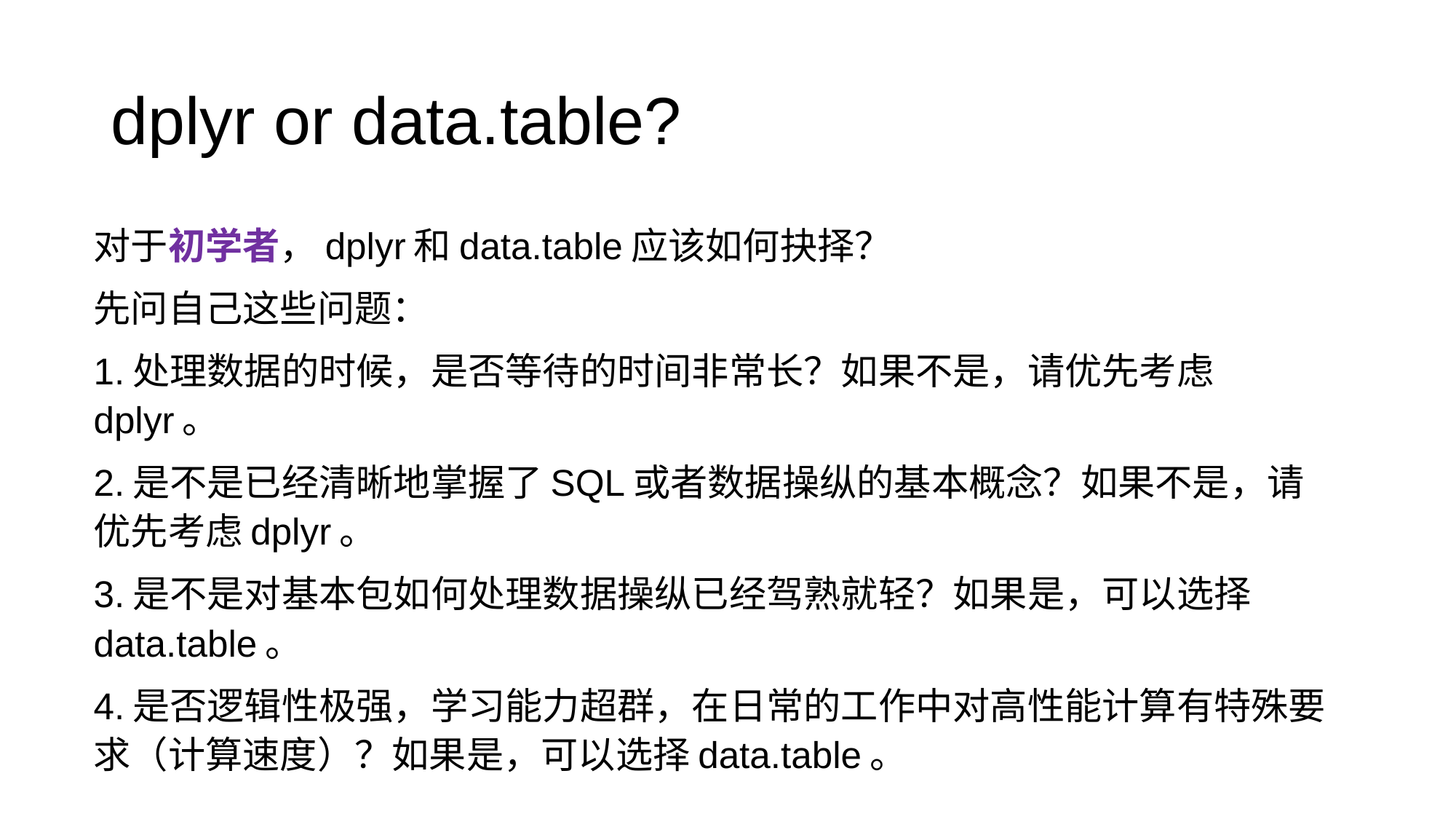

# dplyr or data.table?
对于初学者，dplyr和data.table应该如何抉择？
先问自己这些问题：
1.处理数据的时候，是否等待的时间非常长？如果不是，请优先考虑dplyr。
2.是不是已经清晰地掌握了SQL或者数据操纵的基本概念？如果不是，请优先考虑dplyr。
3.是不是对基本包如何处理数据操纵已经驾熟就轻？如果是，可以选择data.table。
4.是否逻辑性极强，学习能力超群，在日常的工作中对高性能计算有特殊要求（计算速度）？如果是，可以选择data.table。